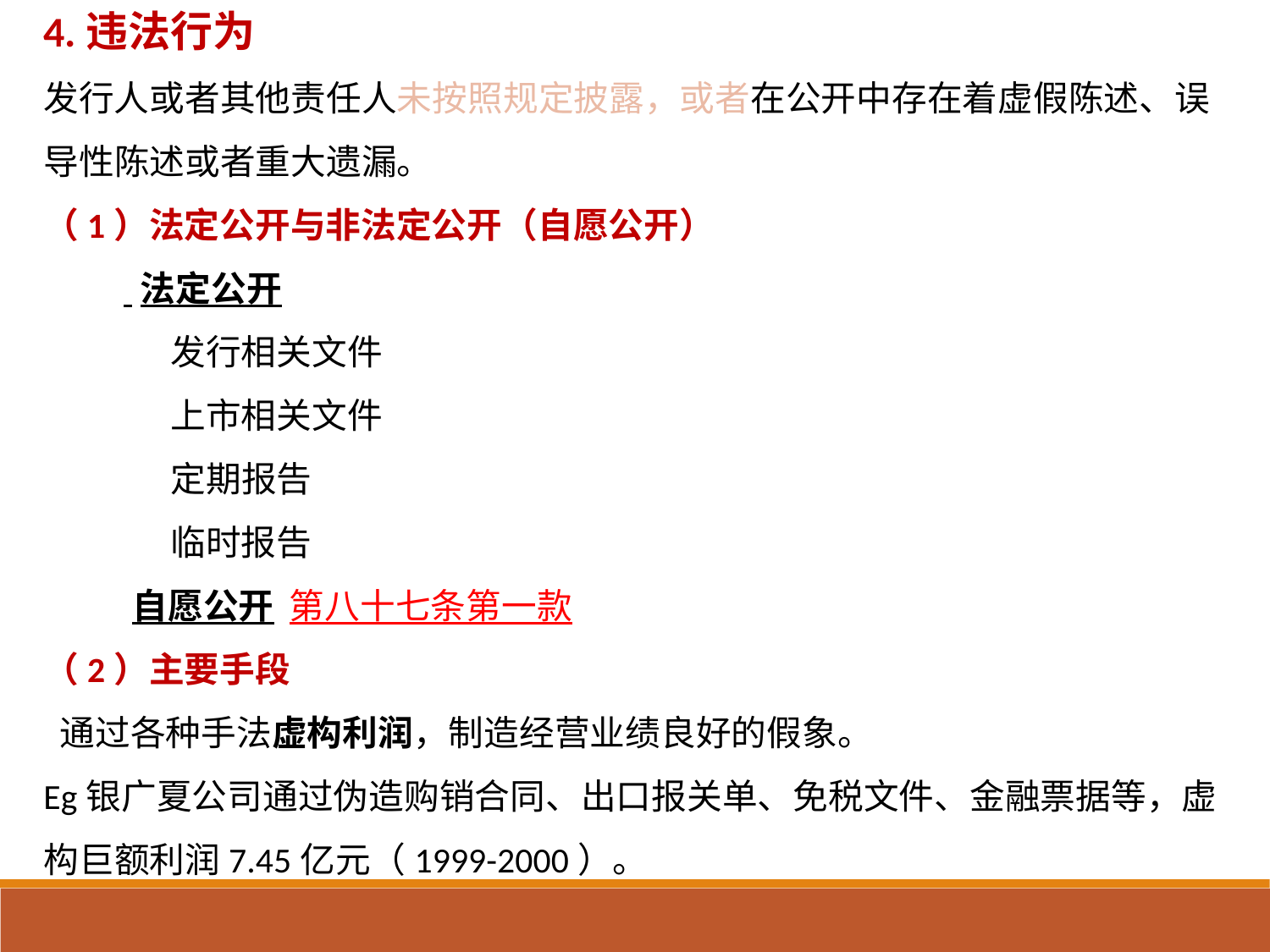

4.违法行为
发行人或者其他责任人未按照规定披露，或者在公开中存在着虚假陈述、误导性陈述或者重大遗漏。
（1）法定公开与非法定公开（自愿公开）
           法定公开
	发行相关文件
	上市相关文件
	定期报告
	临时报告
          自愿公开  第八十七条第一款
（2）主要手段
 通过各种手法虚构利润，制造经营业绩良好的假象。
Eg银广夏公司通过伪造购销合同、出口报关单、免税文件、金融票据等，虚构巨额利润7.45亿元（1999-2000）。